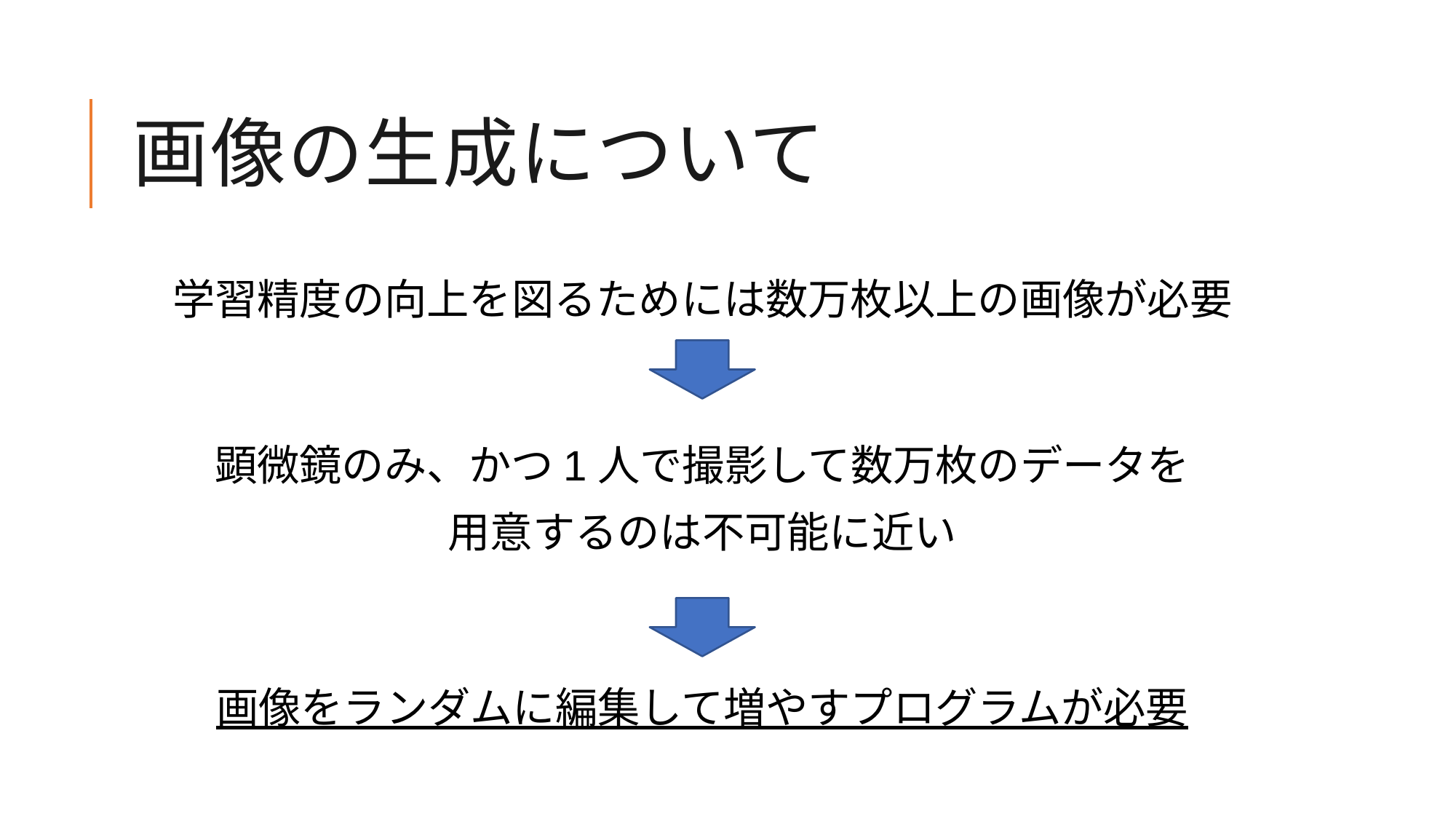

# 画像の生成について
学習精度の向上を図るためには数万枚以上の画像が必要

顕微鏡のみ、かつ1人で撮影して数万枚のデータを
用意するのは不可能に近い

画像をランダムに編集して増やすプログラムが必要